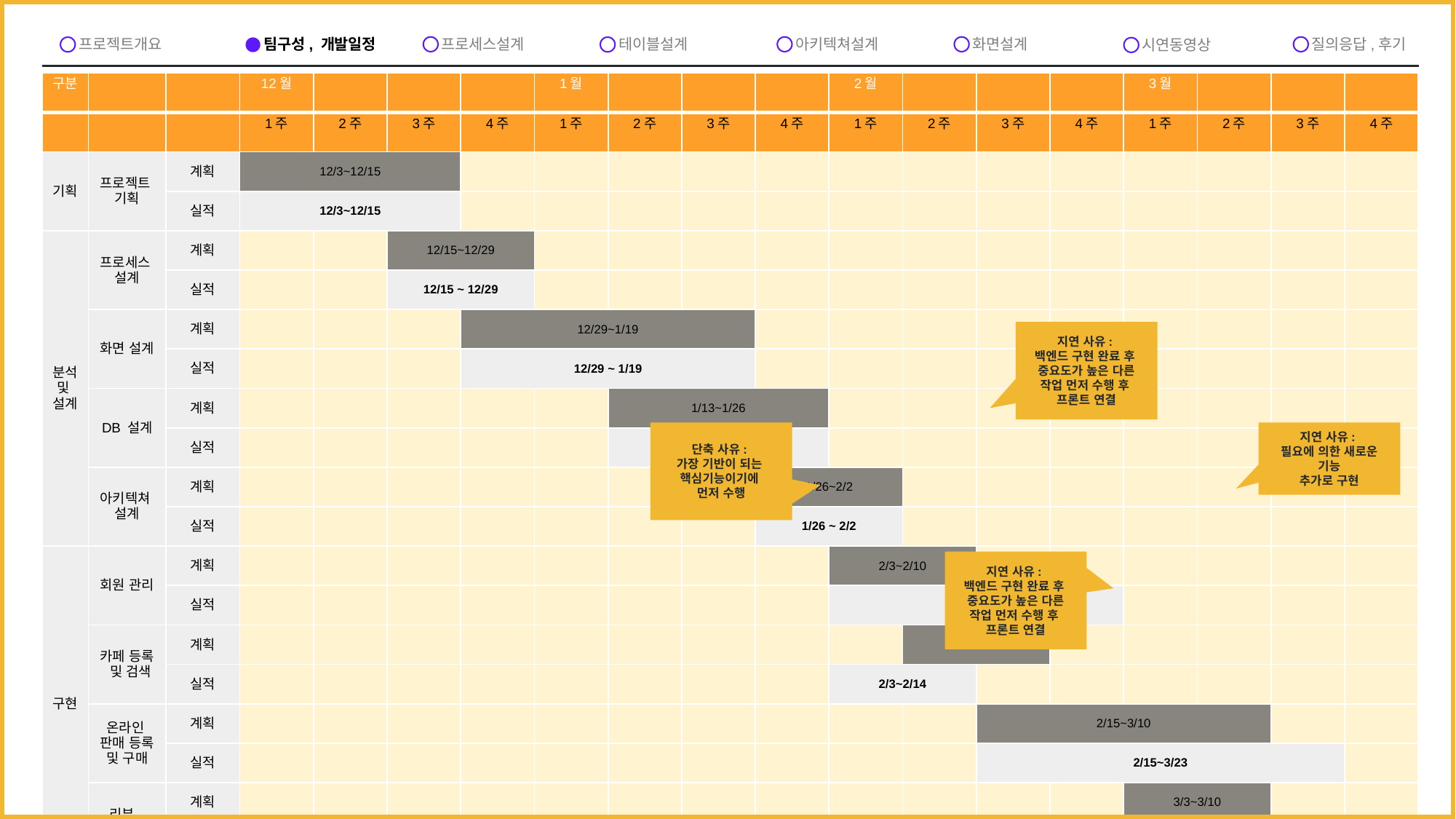

프로세스설계
아키텍쳐설계
화면설계
질의응답,후기
프로젝트개요
테이블설계
팀구성, 개발일정
시연동영상

| 구분 |  |  | 12월 |  |  |  | 1월 |  |  |  | 2월 |  |  |  | 3월 |  |  |  |
| --- | --- | --- | --- | --- | --- | --- | --- | --- | --- | --- | --- | --- | --- | --- | --- | --- | --- | --- |
|  |  |  | 1주 | 2주 | 3주 | 4주 | 1주 | 2주 | 3주 | 4주 | 1주 | 2주 | 3주 | 4주 | 1주 | 2주 | 3주 | 4주 |
| 기획 | 프로젝트 기획 | 계획 | 12/3~12/15 |  |  |  |  |  |  |  |  |  |  |  |  |  |  |  |
|  |  | 실적 | 12/3~12/15 |  |  |  |  |  |  |  |  |  |  |  |  |  |  |  |
| 분석 및  설계 | 프로세스 설계 | 계획 |  |  | 12/15~12/29 |  |  |  |  |  |  |  |  |  |  |  |  |  |
|  |  | 실적 |  |  | 12/15 ~ 12/29 |  |  |  |  |  |  |  |  |  |  |  |  |  |
|  | 화면 설계 | 계획 |  |  |  | 12/29~1/19 |  |  |  |  |  |  |  |  |  |  |  |  |
|  |  | 실적 |  |  |  | 12/29 ~ 1/19 |  |  |  |  |  |  |  |  |  |  |  |  |
|  | DB 설계 | 계획 |  |  |  |  |  | 1/13~1/26 |  |  |  |  |  |  |  |  |  |  |
|  |  | 실적 |  |  |  |  |  | 1/13 ~ 1/26 |  |  |  |  |  |  |  |  |  |  |
|  | 아키텍쳐 설계 | 계획 |  |  |  |  |  |  |  | 1/26~2/2 |  |  |  |  |  |  |  |  |
|  |  | 실적 |  |  |  |  |  |  |  | 1/26 ~ 2/2 |  |  |  |  |  |  |  |  |
| 구현 | 회원 관리 | 계획 |  |  |  |  |  |  |  |  | 2/3~2/10 |  |  |  |  |  |  |  |
|  |  | 실적 |  |  |  |  |  |  |  |  | 2/3 ~ 2/28 |  |  |  |  |  |  |  |
|  | 카페 등록 및 검색 | 계획 |  |  |  |  |  |  |  |  |  | 2/9~2/20 |  |  |  |  |  |  |
|  |  | 실적 |  |  |  |  |  |  |  |  | 2/3~2/14 |  |  |  |  |  |  |  |
|  | 온라인 판매 등록 및 구매 | 계획 |  |  |  |  |  |  |  |  |  |  | 2/15~3/10 |  |  |  |  |  |
|  |  | 실적 |  |  |  |  |  |  |  |  |  |  | 2/15~3/23 |  |  |  |  |  |
|  | 리뷰, 북마크 | 계획 |  |  |  |  |  |  |  |  |  |  |  |  | 3/3~3/10 |  |  |  |
|  |  | 실적 |  |  |  |  |  |  |  |  |  |  |  |  | 3/3~3/23 |  |  |  |
| 테스트 | UI 테스트 | 계획 |  |  |  |  |  |  |  |  |  |  |  |  |  |  |  | 3/25 |
|  |  | 실적 |  |  |  |  |  |  |  |  |  |  |  |  |  |  |  | 3/25 |
|  | 통합테스트 | 계획 |  |  |  |  |  |  |  |  |  |  |  |  |  |  |  | 3/25 |
|  |  | 실적 |  |  |  |  |  |  |  |  |  |  |  |  |  |  |  | 3/25 |
|  | 이슈 확인 | 계획 |  |  |  |  |  |  |  |  |  |  |  |  |  |  |  | 3/25 |
|  |  | 실적 |  |  |  |  |  |  |  |  |  |  |  |  |  |  |  | 3/25 |
|  | 최종 점검 | 계획 |  |  |  |  |  |  |  |  |  |  |  |  |  |  |  | 3/25 |
|  |  | 실적 |  |  |  |  |  |  |  |  |  |  |  |  |  |  |  | 3/25 |
지연 사유:
백엔드 구현 완료 후
중요도가 높은 다른 작업 먼저 수행 후
프론트 연결
단축 사유:
가장 기반이 되는
핵심기능이기에
먼저 수행
지연 사유:
필요에 의한 새로운 기능
추가로 구현
지연 사유:
백엔드 구현 완료 후
중요도가 높은 다른 작업 먼저 수행 후
프론트 연결